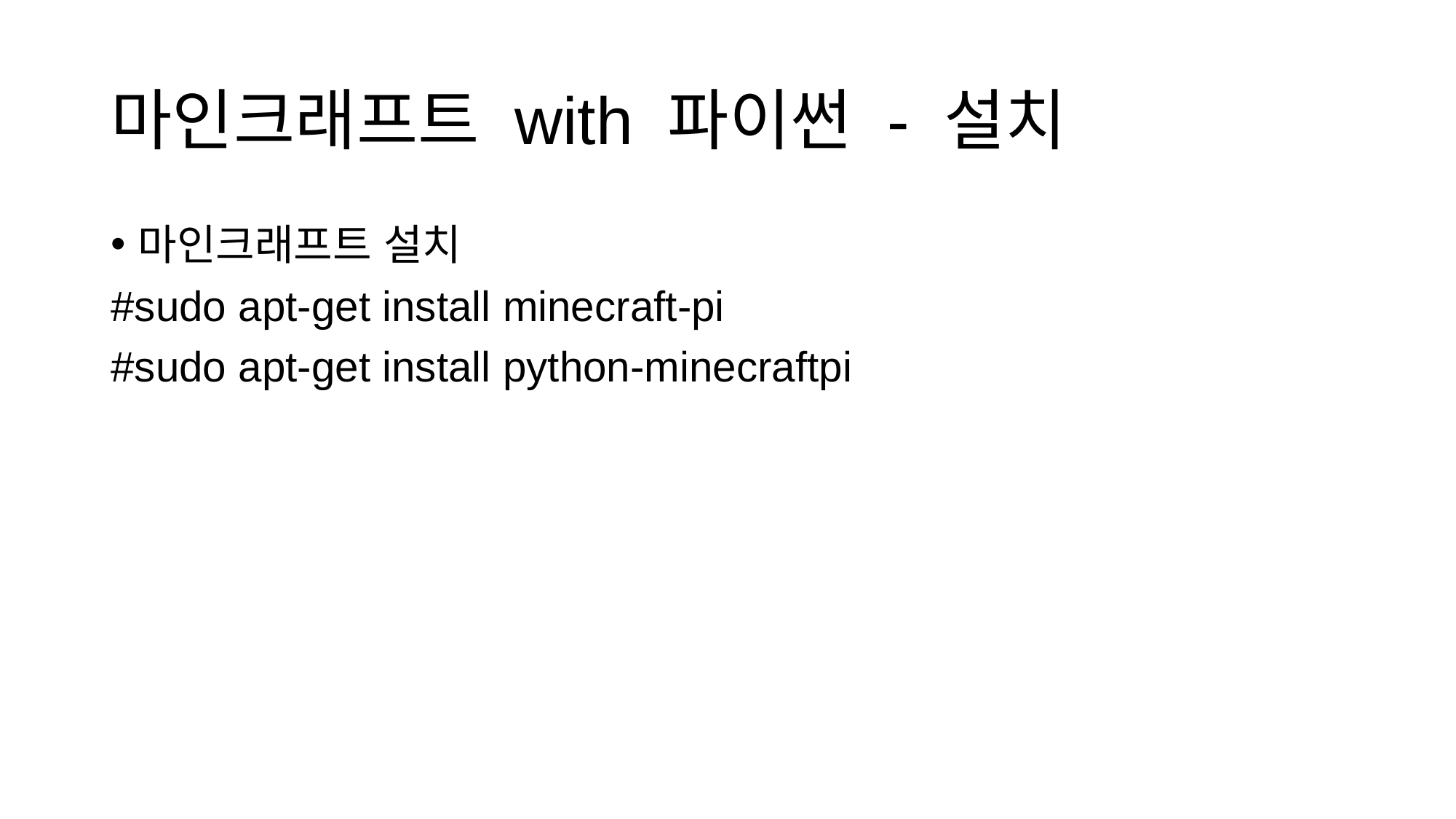

# 마인크래프트 with 파이썬 - 설치
마인크래프트 설치
#sudo apt-get install minecraft-pi
#sudo apt-get install python-minecraftpi